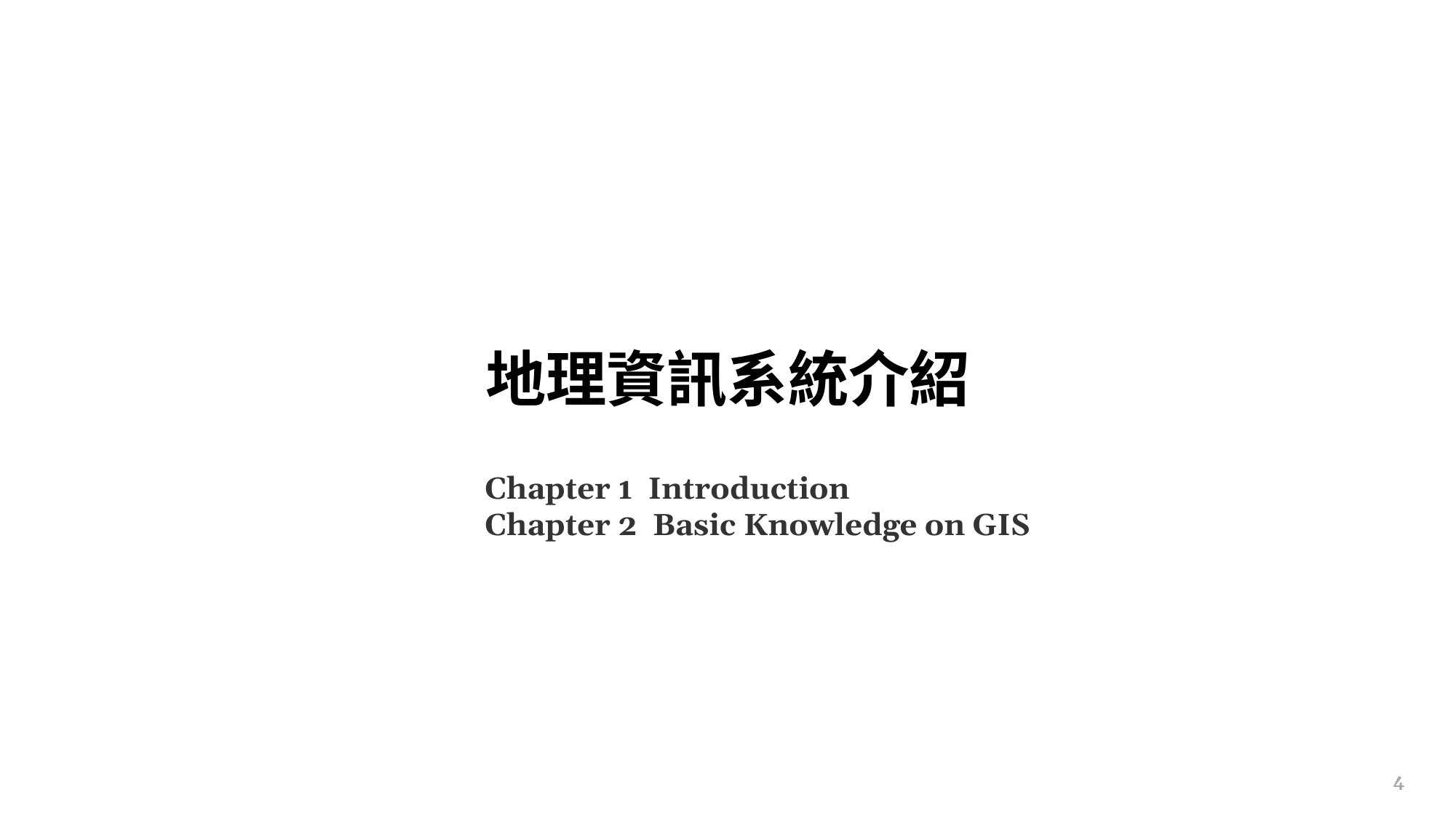

地理資訊系統介紹
Chapter 1  Introduction
Chapter 2  Basic Knowledge on GIS
4